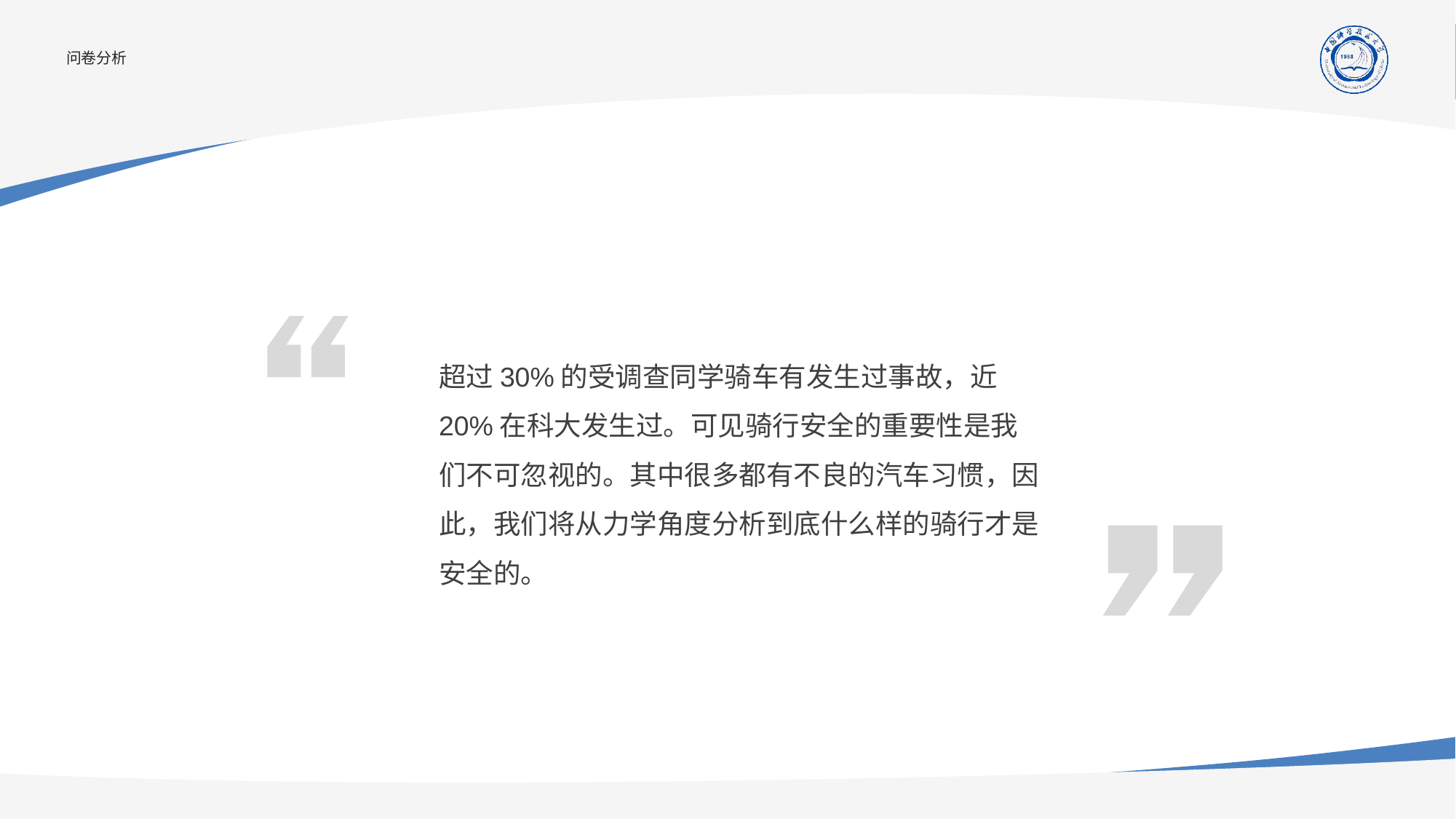

# 问卷分析

超过30%的受调查同学骑车有发生过事故，近20%在科大发生过。可见骑行安全的重要性是我们不可忽视的。其中很多都有不良的汽车习惯，因此，我们将从力学角度分析到底什么样的骑行才是安全的。